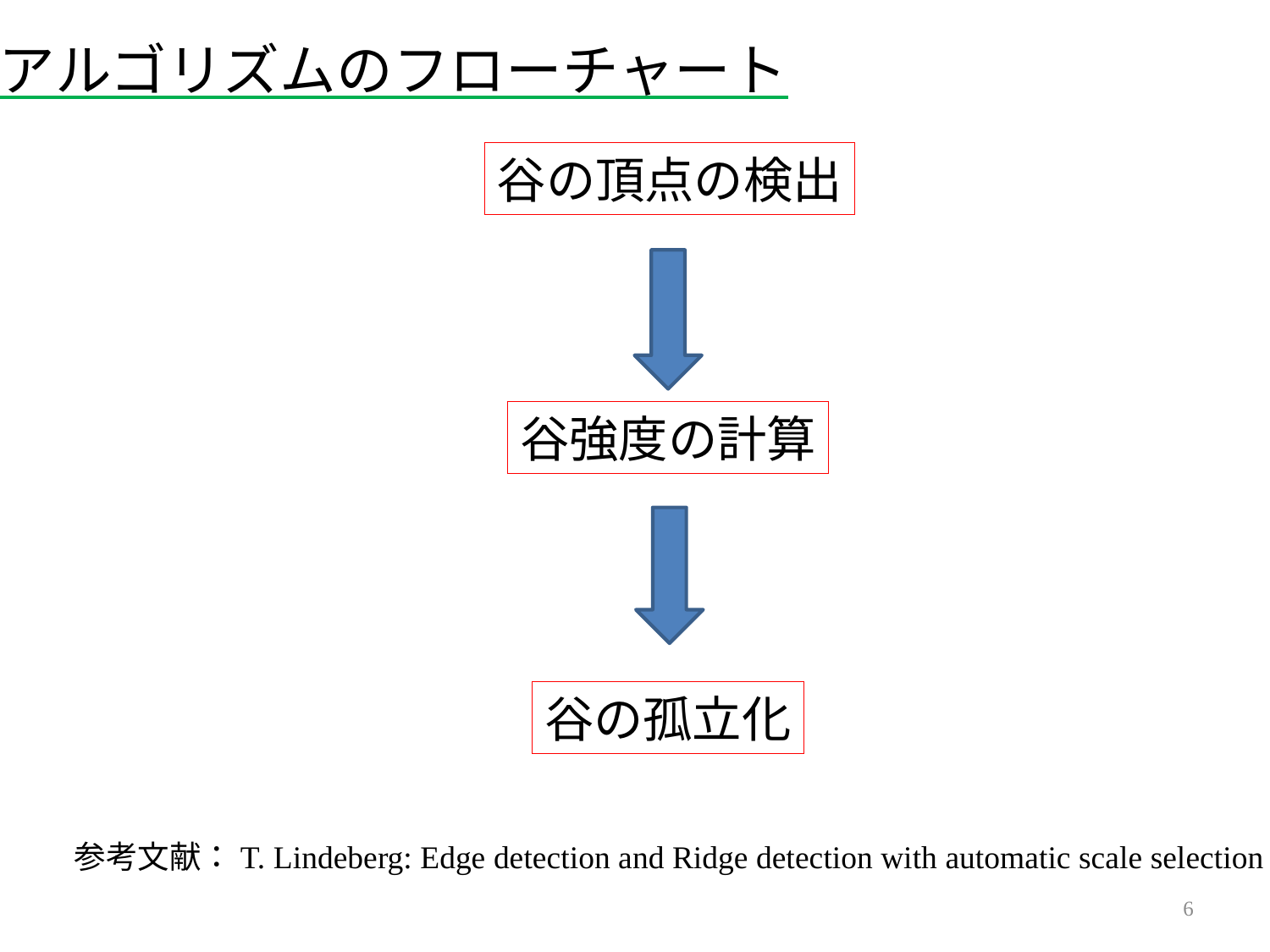

アルゴリズムのフローチャート
谷の頂点の検出

谷強度の計算

谷の孤立化
参考文献：T. Lindeberg: Edge detection and Ridge detection with automatic scale selection
6